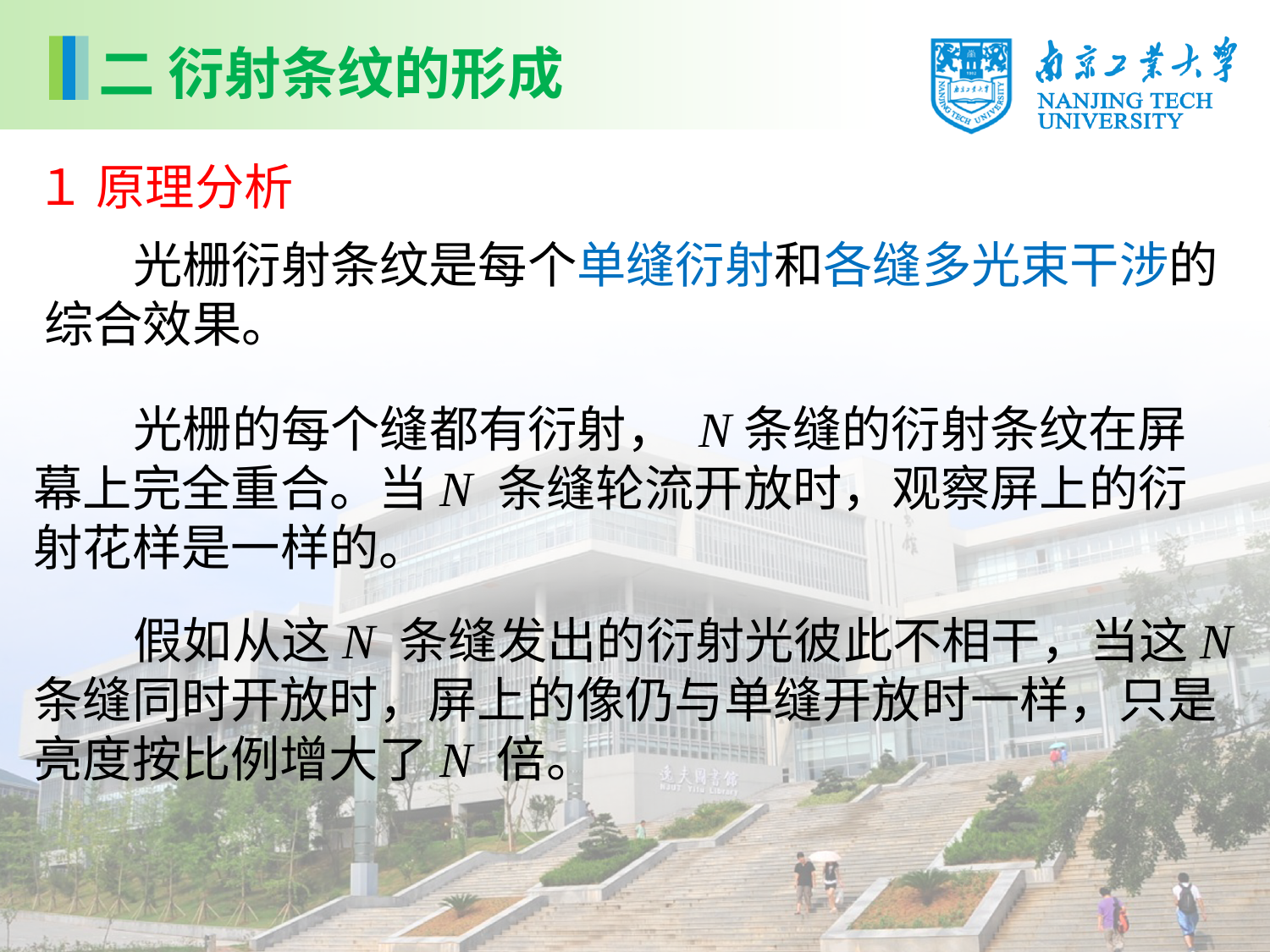

二 衍射条纹的形成
１ 原理分析
       光栅衍射条纹是每个单缝衍射和各缝多光束干涉的
综合效果。
        光栅的每个缝都有衍射， N条缝的衍射条纹在屏幕上完全重合。当N 条缝轮流开放时，观察屏上的衍射花样是一样的。
        假如从这N 条缝发出的衍射光彼此不相干，当这N 条缝同时开放时，屏上的像仍与单缝开放时一样，只是亮度按比例增大了N 倍。